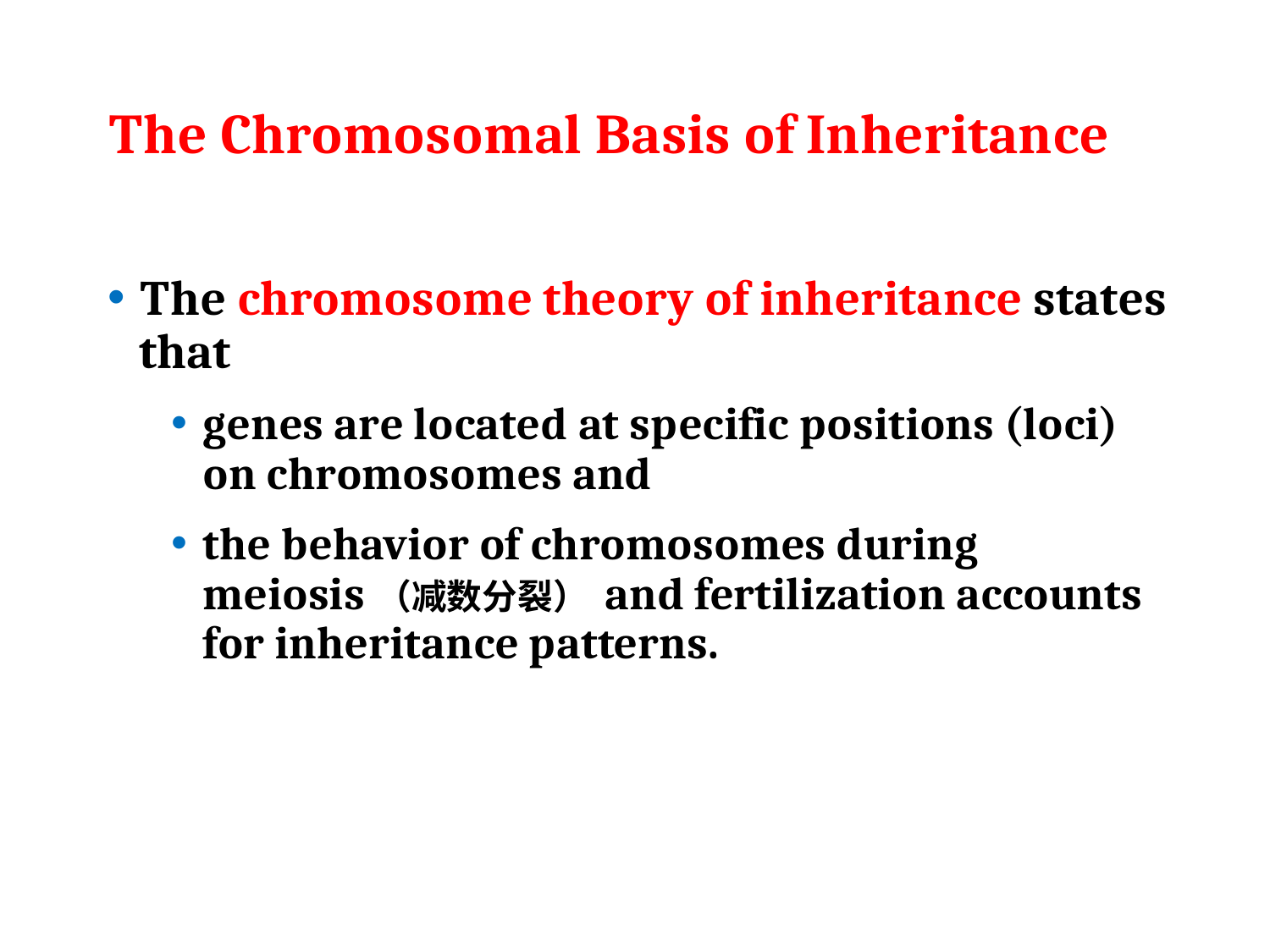

# The Chromosomal Basis of Inheritance
The chromosome theory of inheritance states that
genes are located at specific positions (loci) on chromosomes and
the behavior of chromosomes during meiosis（减数分裂） and fertilization accounts for inheritance patterns.